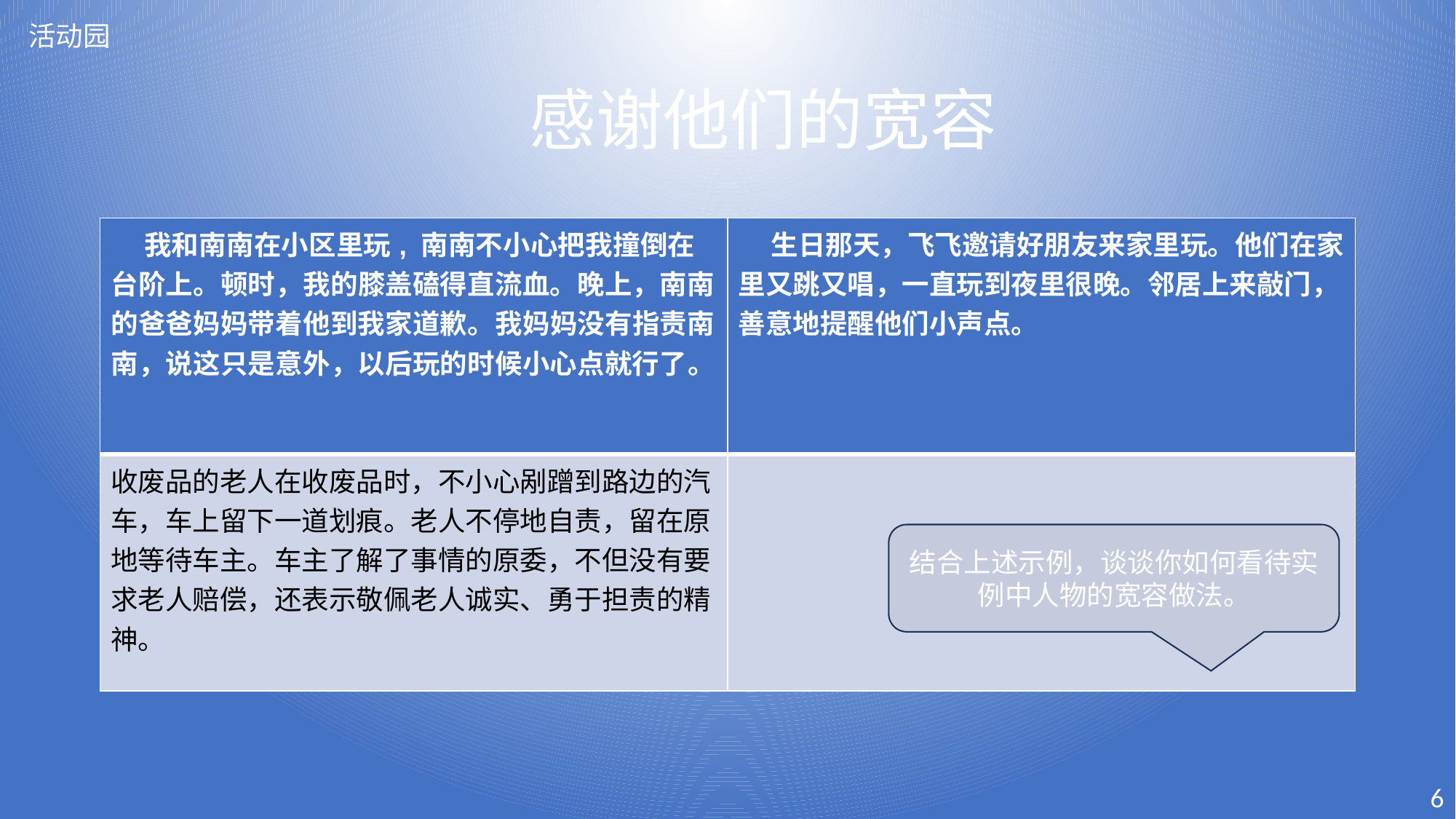

活动园
# 感谢他们的宽容
| 我和南南在小区里玩,南南不小心把我撞倒在台阶上。顿时，我的膝盖磕得直流血。晚上，南南的爸爸妈妈带着他到我家道歉。我妈妈没有指责南南，说这只是意外，以后玩的时候小心点就行了。 | 生日那天，飞飞邀请好朋友来家里玩。他们在家里又跳又唱，一直玩到夜里很晚。邻居上来敲门，善意地提醒他们小声点。 |
| --- | --- |
| 收废品的老人在收废品时，不小心剐蹭到路边的汽车，车上留下一道划痕。老人不停地自责，留在原地等待车主。车主了解了事情的原委，不但没有要求老人赔偿，还表示敬佩老人诚实、勇于担责的精神。 |  |
结合上述示例，谈谈你如何看待实例中人物的宽容做法。
6